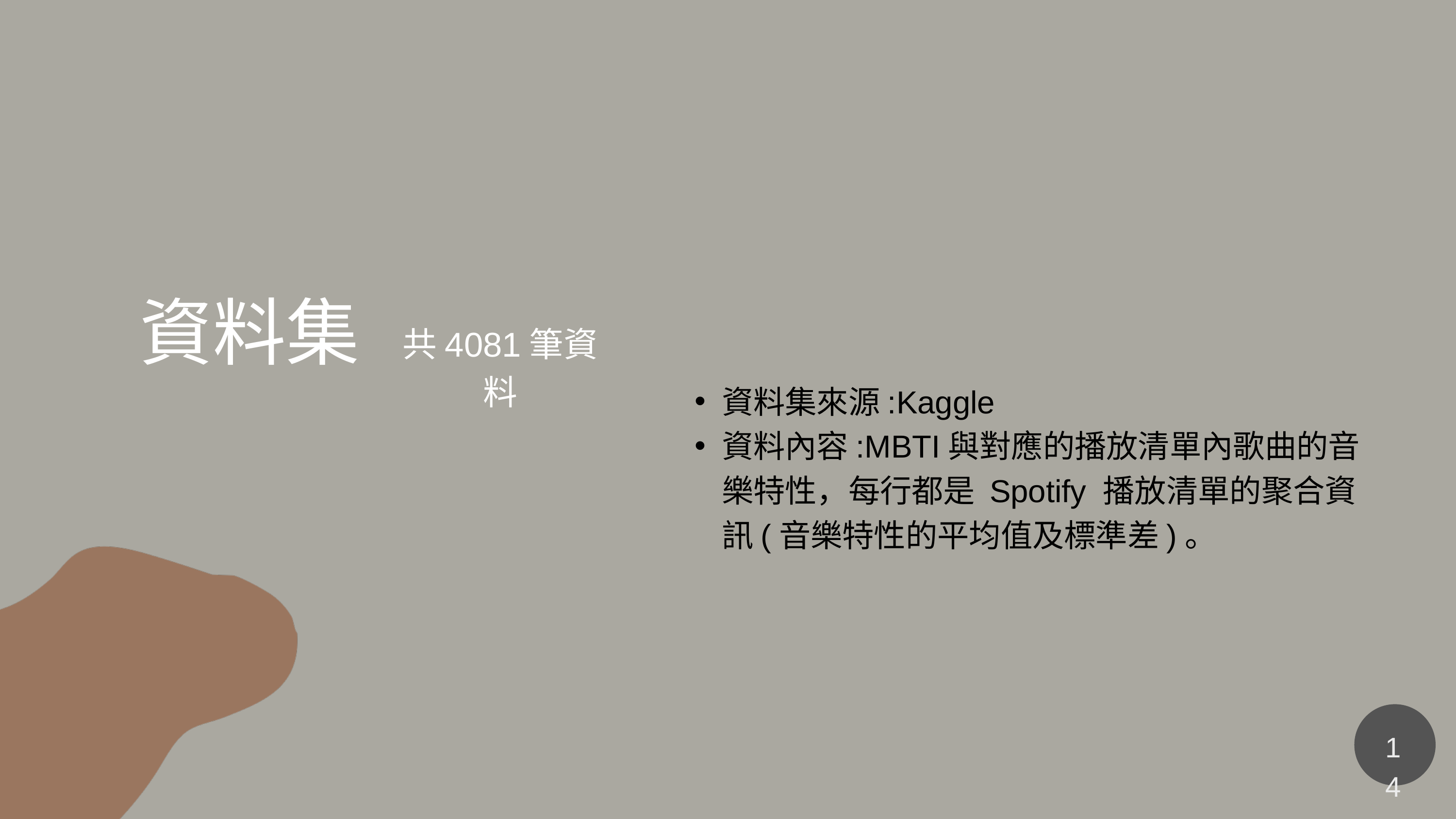

資料集
共4081筆資料
資料集來源:Kaggle
資料內容:MBTI與對應的播放清單內歌曲的音樂特性，每行都是 Spotify 播放清單的聚合資訊(音樂特性的平均值及標準差)。

14
5